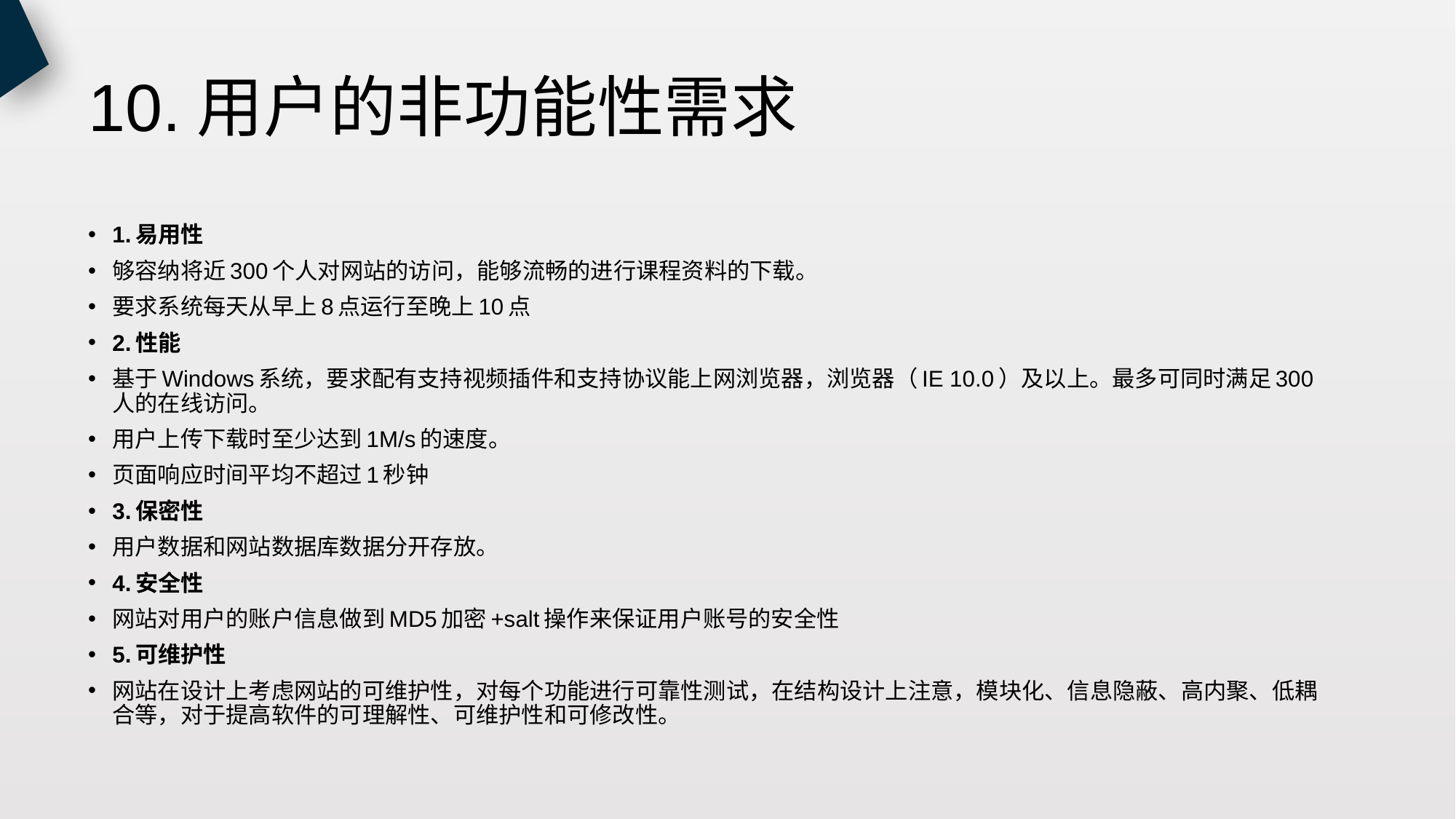

# 10.用户的非功能性需求
1.易用性
够容纳将近300个人对网站的访问，能够流畅的进行课程资料的下载。
要求系统每天从早上8点运行至晚上10点
2.性能
基于Windows系统，要求配有支持视频插件和支持协议能上网浏览器，浏览器（IE 10.0）及以上。最多可同时满足300人的在线访问。
用户上传下载时至少达到1M/s的速度。
页面响应时间平均不超过1秒钟
3.保密性
用户数据和网站数据库数据分开存放。
4.安全性
网站对用户的账户信息做到MD5加密+salt操作来保证用户账号的安全性
5.可维护性
网站在设计上考虑网站的可维护性，对每个功能进行可靠性测试，在结构设计上注意，模块化、信息隐蔽、高内聚、低耦合等，对于提高软件的可理解性、可维护性和可修改性。